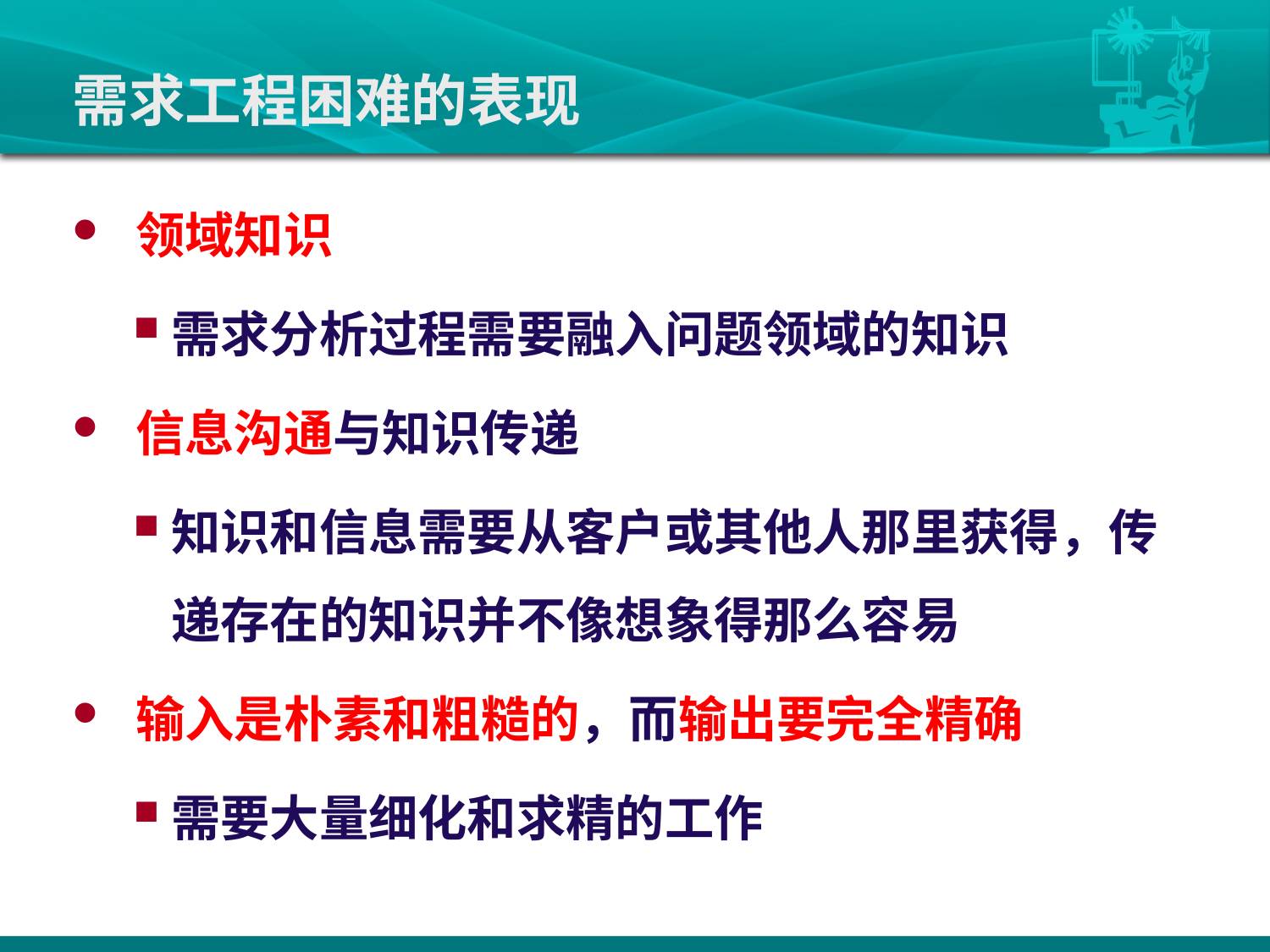

# 需求工程困难的表现
领域知识
需求分析过程需要融入问题领域的知识
信息沟通与知识传递
知识和信息需要从客户或其他人那里获得，传递存在的知识并不像想象得那么容易
输入是朴素和粗糙的，而输出要完全精确
需要大量细化和求精的工作